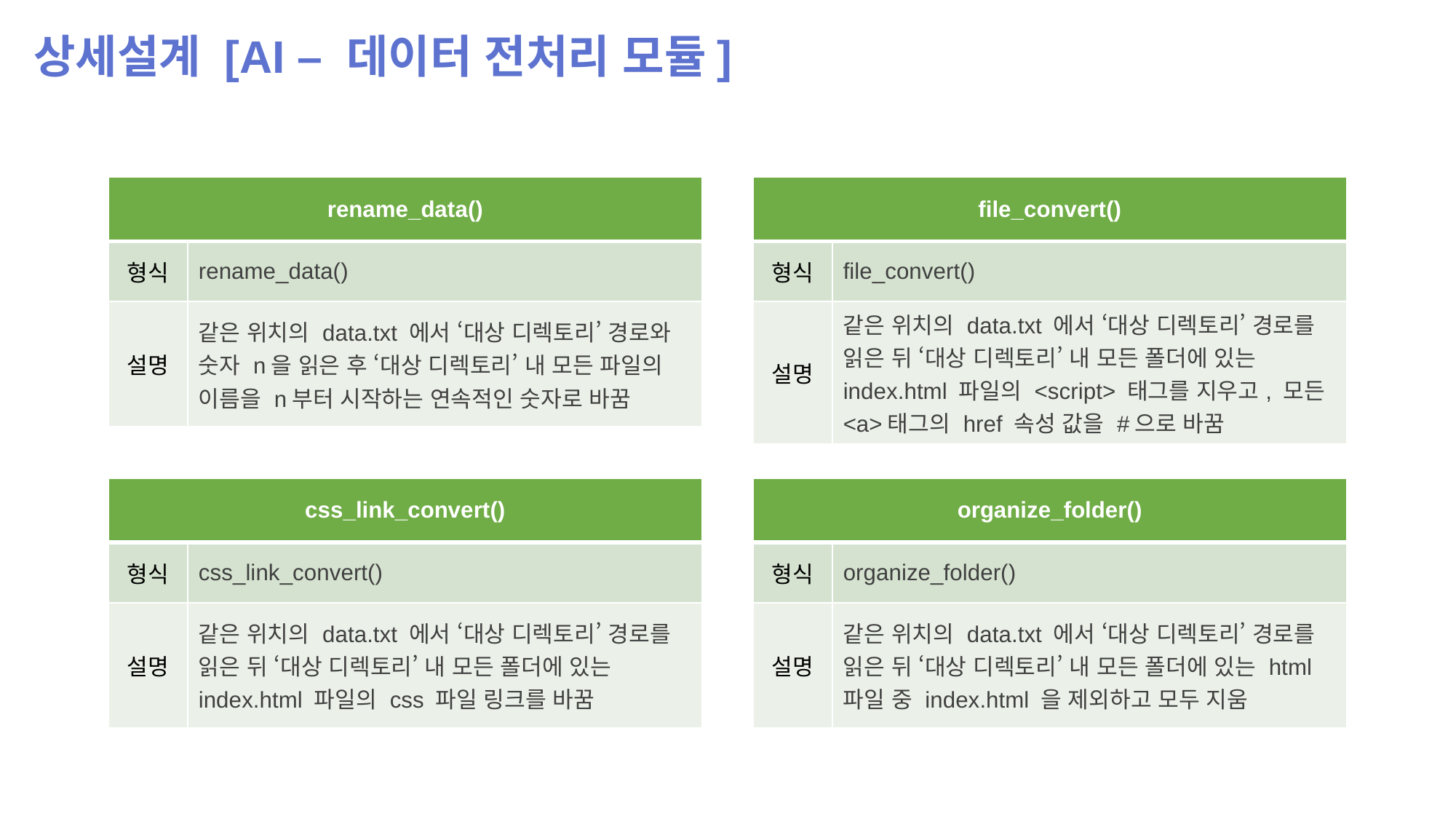

상세설계 [AI – 데이터 전처리 모듈]
| rename\_data() |  |
| --- | --- |
| 형식 | rename\_data() |
| 설명 | 같은 위치의 data.txt 에서 ‘대상 디렉토리’ 경로와 숫자 n을 읽은 후 ‘대상 디렉토리’ 내 모든 파일의 이름을 n부터 시작하는 연속적인 숫자로 바꿈 |
| file\_convert() |  |
| --- | --- |
| 형식 | file\_convert() |
| 설명 | 같은 위치의 data.txt 에서 ‘대상 디렉토리’ 경로를 읽은 뒤 ‘대상 디렉토리’ 내 모든 폴더에 있는 index.html 파일의 <script> 태그를 지우고, 모든<a>태그의 href 속성 값을 #으로 바꿈 |
| css\_link\_convert() |  |
| --- | --- |
| 형식 | css\_link\_convert() |
| 설명 | 같은 위치의 data.txt 에서 ‘대상 디렉토리’ 경로를 읽은 뒤 ‘대상 디렉토리’ 내 모든 폴더에 있는 index.html 파일의 css 파일 링크를 바꿈 |
| organize\_folder() |  |
| --- | --- |
| 형식 | organize\_folder() |
| 설명 | 같은 위치의 data.txt 에서 ‘대상 디렉토리’ 경로를 읽은 뒤 ‘대상 디렉토리’ 내 모든 폴더에 있는 html 파일 중 index.html 을 제외하고 모두 지움 |